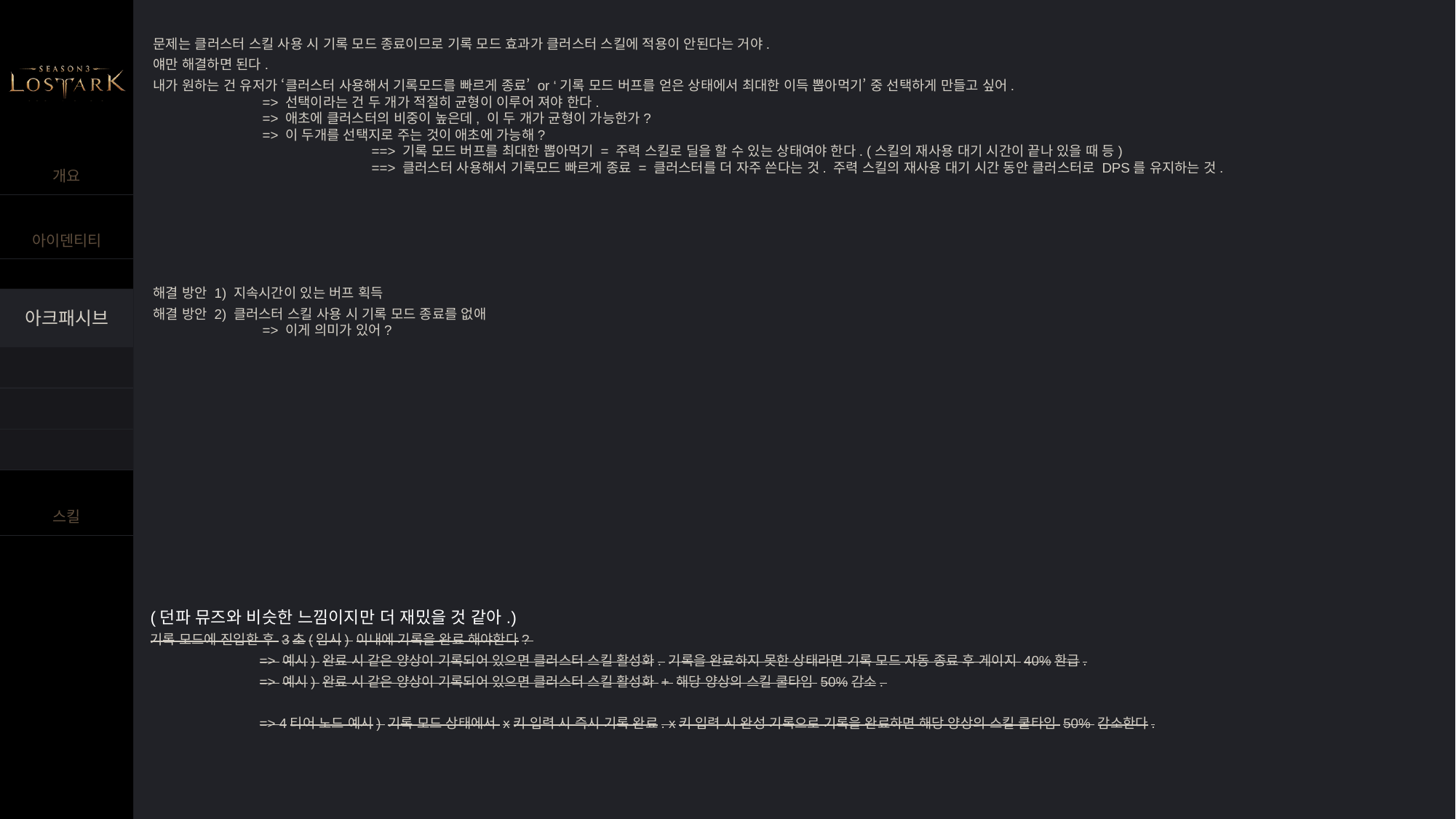

문제는 클러스터 스킬 사용 시 기록 모드 종료이므로 기록 모드 효과가 클러스터 스킬에 적용이 안된다는 거야.
얘만 해결하면 된다.
내가 원하는 건 유저가 ‘클러스터 사용해서 기록모드를 빠르게 종료’ or ‘기록 모드 버프를 얻은 상태에서 최대한 이득 뽑아먹기’ 중 선택하게 만들고 싶어.
	=> 선택이라는 건 두 개가 적절히 균형이 이루어 져야 한다.
	=> 애초에 클러스터의 비중이 높은데, 이 두 개가 균형이 가능한가?
	=> 이 두개를 선택지로 주는 것이 애초에 가능해?
		==> 기록 모드 버프를 최대한 뽑아먹기 = 주력 스킬로 딜을 할 수 있는 상태여야 한다. (스킬의 재사용 대기 시간이 끝나 있을 때 등)
		==> 클러스터 사용해서 기록모드 빠르게 종료 = 클러스터를 더 자주 쓴다는 것. 주력 스킬의 재사용 대기 시간 동안 클러스터로 DPS를 유지하는 것.

해결 방안 1) 지속시간이 있는 버프 획득
해결 방안 2) 클러스터 스킬 사용 시 기록 모드 종료를 없애
	=> 이게 의미가 있어?
(던파 뮤즈와 비슷한 느낌이지만 더 재밌을 것 같아.)
기록 모드에 진입한 후 3초(임시) 이내에 기록을 완료 해야한다?
	=> 예시) 완료 시 같은 양상이 기록되어 있으면 클러스터 스킬 활성화. 기록을 완료하지 못한 상태라면 기록 모드 자동 종료 후 게이지 40%환급.
	=> 예시) 완료 시 같은 양상이 기록되어 있으면 클러스터 스킬 활성화 + 해당 양상의 스킬 쿨타임 50%감소.

	=> 4티어 노드 예시) 기록 모드 상태에서 x키 입력 시 즉시 기록 완료. x키 입력 시 완성 기록으로 기록을 완료하면 해당 양상의 스킬 쿨타임 50% 감소한다.